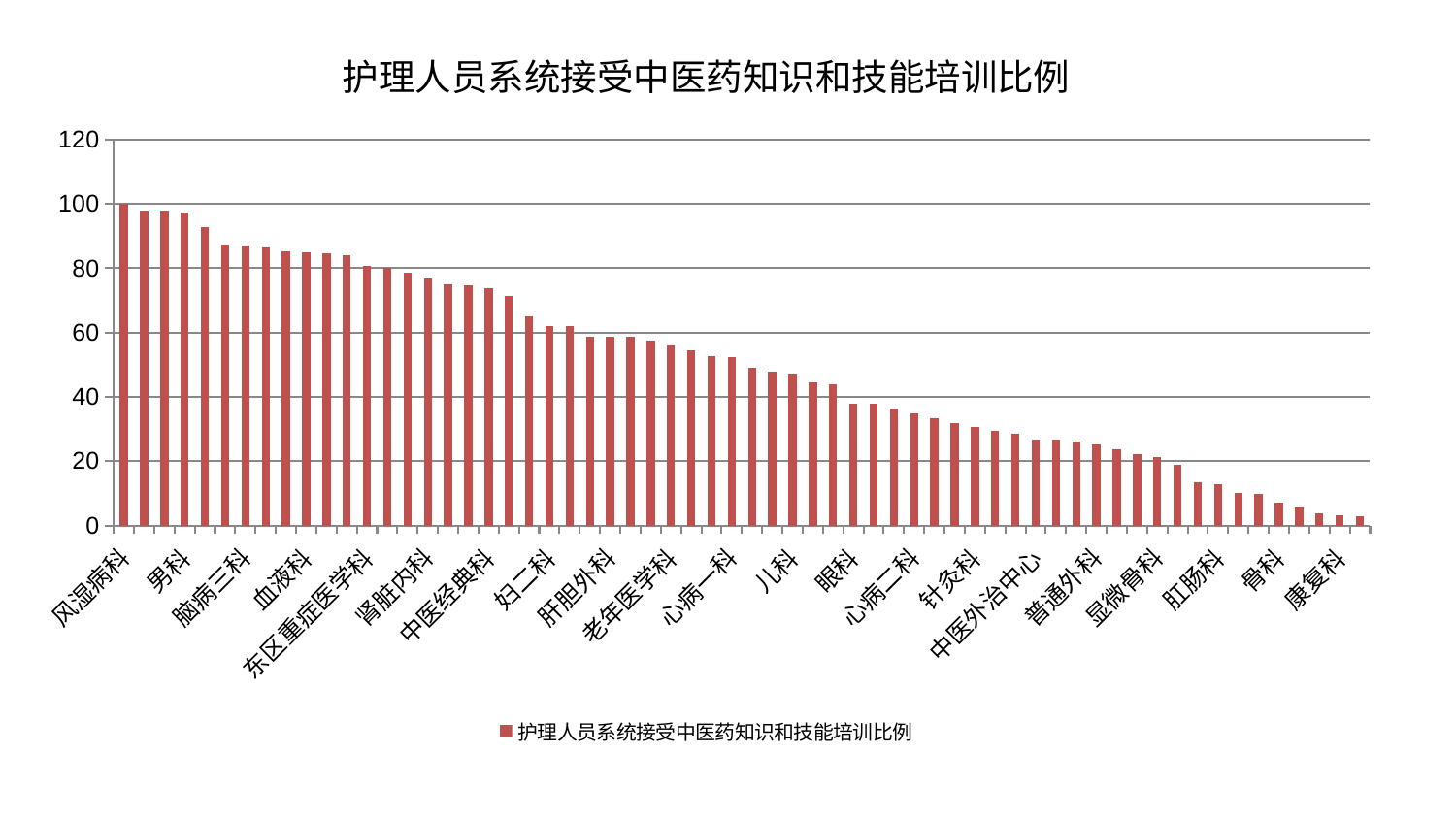

### Chart: 护理人员系统接受中医药知识和技能培训比例

| Category | 护理人员系统接受中医药知识和技能培训比例 |
|---|---|
| 风湿病科 | 99.99999999999999 |
| 胸外科 | 98.07323717266907 |
| 产科 | 97.79844384956377 |
| 男科 | 97.42229356870882 |
| 医院 | 92.73815779689996 |
| 内分泌科 | 87.23618545553748 |
| 脑病三科 | 87.04596805628474 |
| 运动损伤骨科 | 86.53284505724554 |
| 神经外科 | 85.35139762977711 |
| 血液科 | 85.09113510694588 |
| 脑病一科 | 84.65002594599812 |
| 肝病科 | 83.99108871386215 |
| 东区重症医学科 | 80.68807628974935 |
| 小儿推拿科 | 80.26921369901696 |
| 肾病科 | 78.77027948168846 |
| 肾脏内科 | 76.80538216130002 |
| 东区肾病科 | 75.00104161888288 |
| 脾胃病科 | 74.65332103282427 |
| 中医经典科 | 73.69513003619834 |
| 心病三科 | 71.4824214175088 |
| 身心医学科 | 65.03426437511486 |
| 妇二科 | 62.11051591277367 |
| 治未病中心 | 62.05241085266953 |
| 创伤骨科 | 58.656497612702765 |
| 肝胆外科 | 58.60048735764309 |
| 口腔科 | 58.58392861183919 |
| 妇科妇二科合并 | 57.52562295217556 |
| 老年医学科 | 56.10386827319976 |
| 美容皮肤科 | 54.59699516471039 |
| 西区重症医学科 | 52.59049874793625 |
| 心病一科 | 52.25481772548464 |
| 心血管内科 | 49.15336486915155 |
| 泌尿外科 | 47.92288842959086 |
| 儿科 | 47.34170514754129 |
| 脊柱骨科 | 44.43113088035365 |
| 耳鼻喉科 | 43.860314570062876 |
| 眼科 | 37.91545291877493 |
| 神经内科 | 37.78642592750092 |
| 周围血管科 | 36.51307938943141 |
| 心病二科 | 34.93329827831082 |
| 微创骨科 | 33.37540360395085 |
| 关节骨科 | 31.79185528888004 |
| 针灸科 | 30.690353750266407 |
| 皮肤科 | 29.39185375085548 |
| 推拿科 | 28.567262010799315 |
| 中医外治中心 | 26.816714733911542 |
| 肿瘤内科 | 26.5801771608186 |
| 脑病二科 | 26.090672788525307 |
| 普通外科 | 25.30762617850521 |
| 小儿骨科 | 23.689485280496527 |
| 妇科 | 22.19051737042807 |
| 显微骨科 | 21.233695452820665 |
| 消化内科 | 18.81286447346519 |
| 心病四科 | 13.294588152529652 |
| 肛肠科 | 12.897392769750757 |
| 呼吸内科 | 9.979172791516124 |
| 重症医学科 | 9.822050270830017 |
| 骨科 | 7.1829743773810515 |
| 脾胃科消化科合并 | 5.863269563949907 |
| 综合内科 | 3.690511593835908 |
| 康复科 | 3.147208346301772 |
| 乳腺甲状腺外科 | 2.995905219767792 |
186